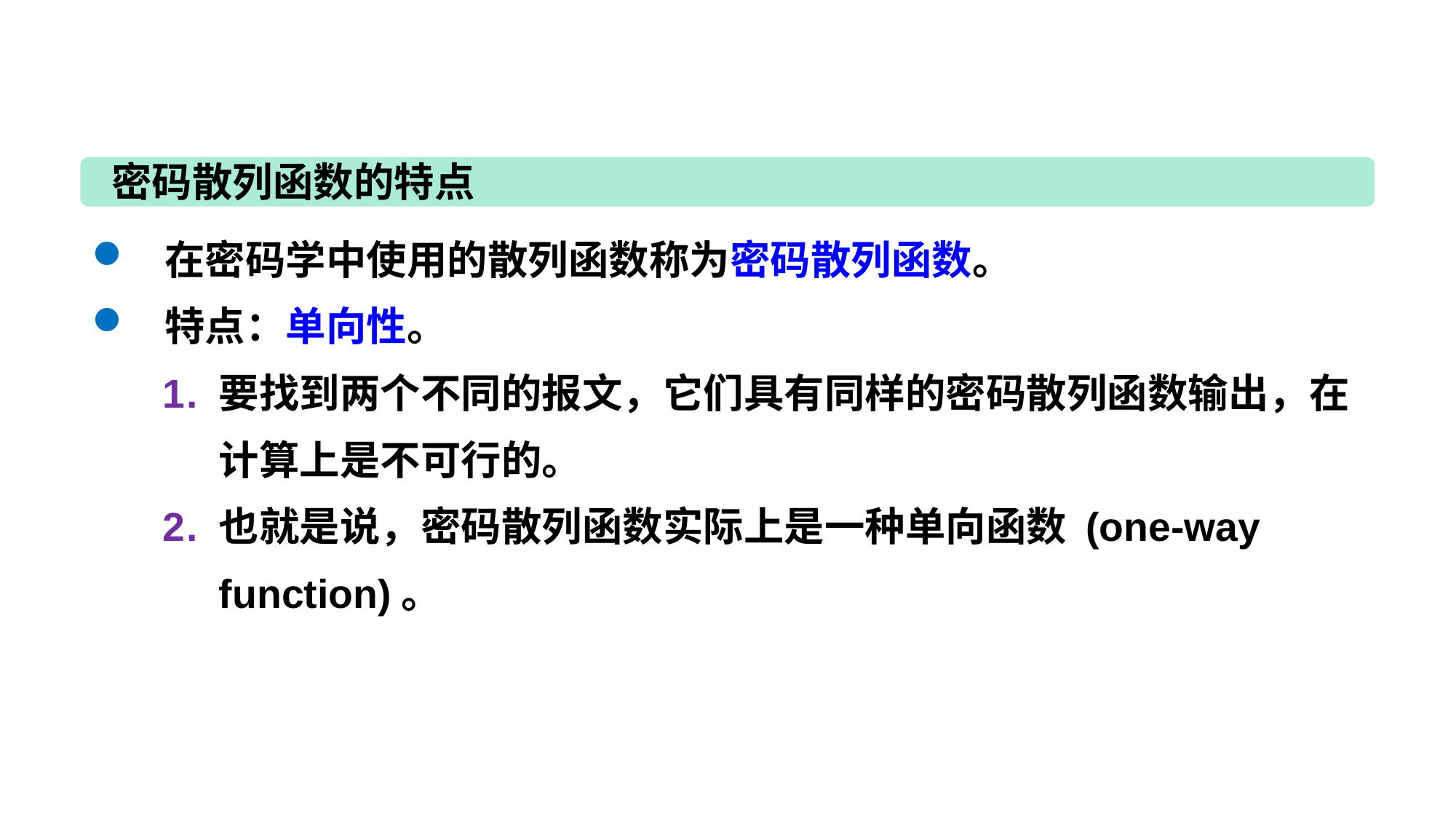

密码散列函数的特点

在密码学中使用的散列函数称为密码散列函数。
特点：单向性。
要找到两个不同的报文，它们具有同样的密码散列函数输出，在计算上是不可行的。
也就是说，密码散列函数实际上是一种单向函数 (one-way function)。